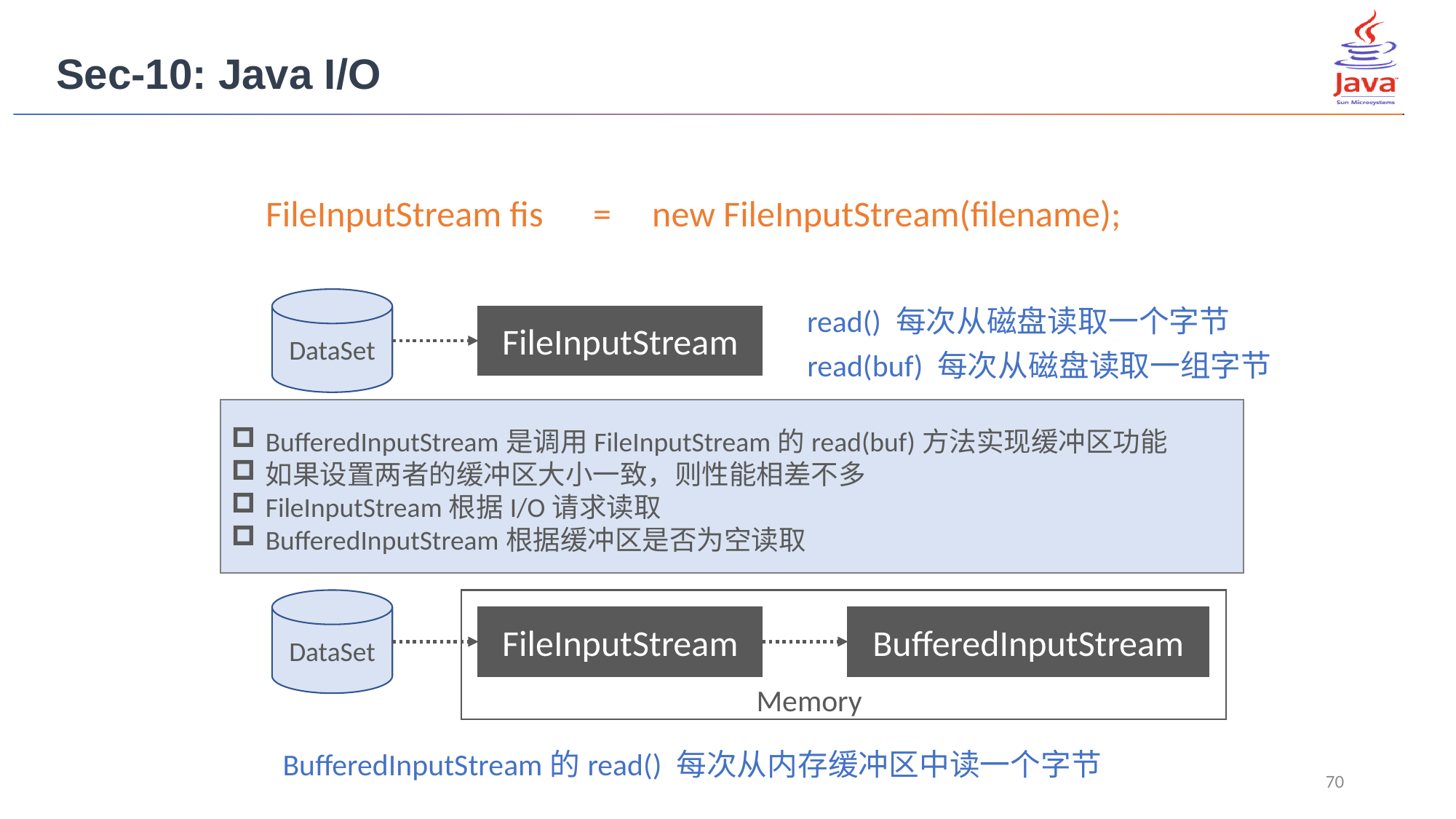

Sec-10: Java I/O
FileInputStream fis	=     new FileInputStream(filename);
DataSet
read() 每次从磁盘读取一个字节
FileInputStream
read(buf) 每次从磁盘读取一组字节

BufferedInputStream是调用FileInputStream的read(buf)方法实现缓冲区功能
如果设置两者的缓冲区大小一致，则性能相差不多
FileInputStream根据I/O请求读取
BufferedInputStream根据缓冲区是否为空读取
FileInputStream fis	=     new FileInputStream(filename);
BufferedInputStream bis = new BufferedInputStream(fis);
DataSet

FileInputStream
BufferedInputStream
Memory
BufferedInputStream的read() 每次从内存缓冲区中读一个字节
70